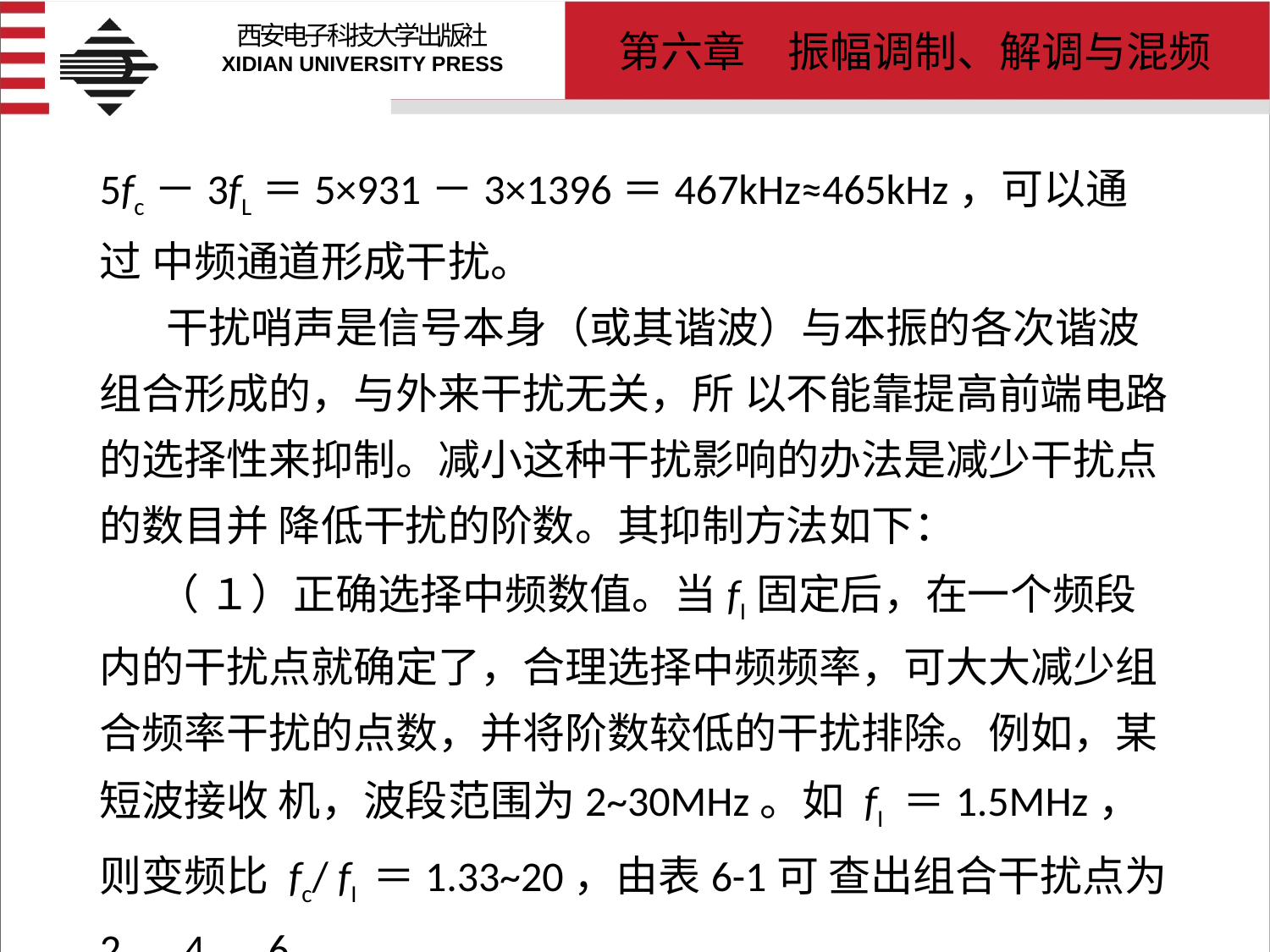

# 5fc－3fL＝5×931－3×1396＝467kHz≈465kHz，可以通过 中频通道形成干扰。 干扰哨声是信号本身（或其谐波）与本振的各次谐波组合形成的，与外来干扰无关，所 以不能靠提高前端电路的选择性来抑制。减小这种干扰影响的办法是减少干扰点的数目并 降低干扰的阶数。其抑制方法如下： （ １）正确选择中频数值。当fI固定后，在一个频段内的干扰点就确定了，合理选择中频频率，可大大减少组合频率干扰的点数，并将阶数较低的干扰排除。例如，某短波接收 机，波段范围为2~30MHz。如 fI ＝1.5MHz，则变频比 fc/ fI ＝1.33~20，由表6-1可 查出组合干扰点为2、4、6